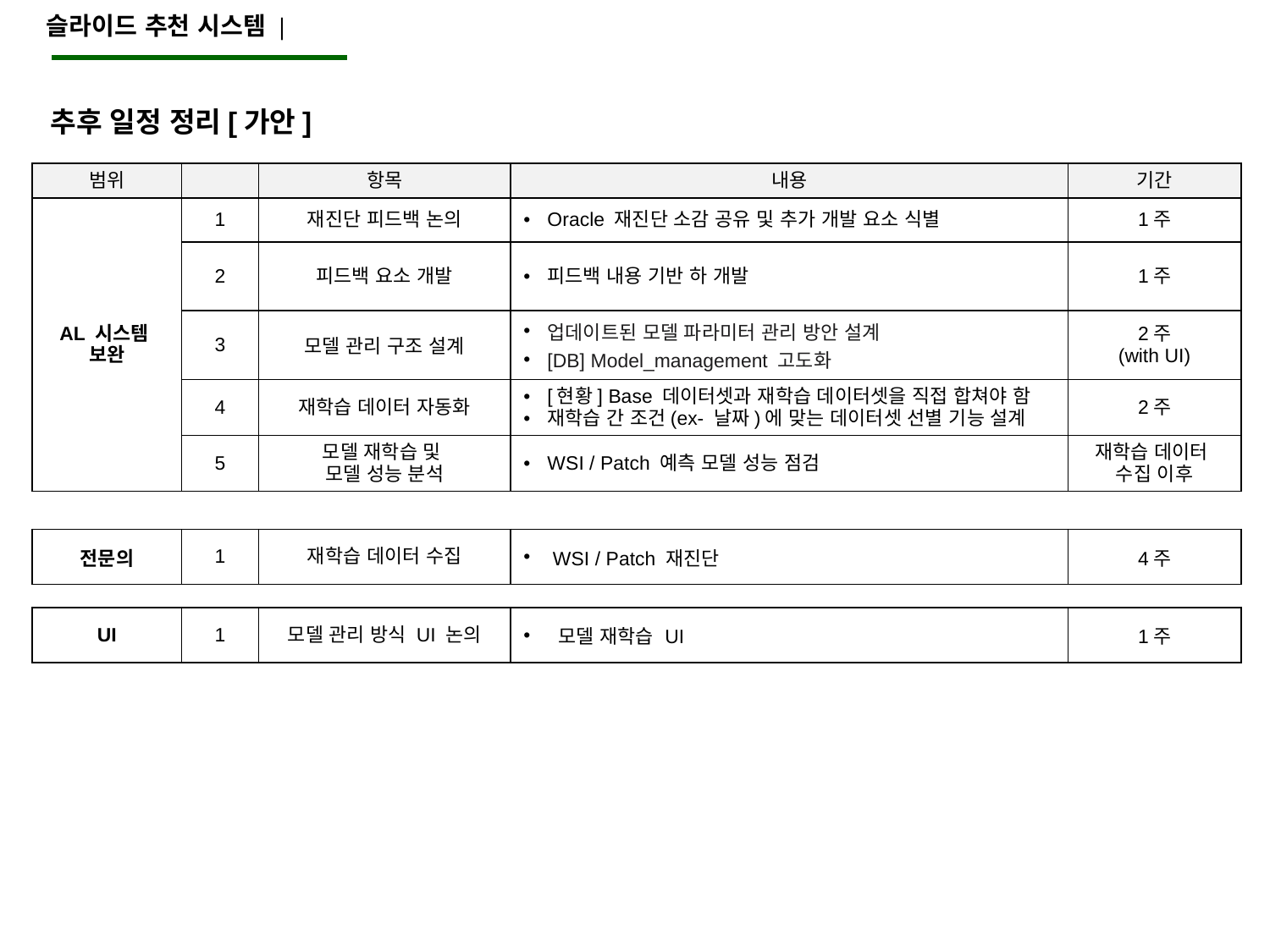

슬라이드 추천 시스템 |
추후 일정 정리[가안]
| 범위 |  | 항목 | 내용 | 기간 |
| --- | --- | --- | --- | --- |
| AL 시스템 보완 | 1 | 재진단 피드백 논의 | Oracle 재진단 소감 공유 및 추가 개발 요소 식별 | 1주 |
|  | 2 | 피드백 요소 개발 | 피드백 내용 기반 하 개발 | 1주 |
|  | 3 | 모델 관리 구조 설계 | 업데이트된 모델 파라미터 관리 방안 설계 [DB] Model\_management 고도화 | 2주 (with UI) |
|  | 4 | 재학습 데이터 자동화 | [현황] Base 데이터셋과 재학습 데이터셋을 직접 합쳐야 함 재학습 간 조건(ex- 날짜)에 맞는 데이터셋 선별 기능 설계 | 2주 |
|  | 5 | 모델 재학습 및 모델 성능 분석 | WSI / Patch 예측 모델 성능 점검 | 재학습 데이터 수집 이후 |
| 전문의 | 1 | 재학습 데이터 수집 | WSI / Patch 재진단 | 4주 |
| --- | --- | --- | --- | --- |
| UI | 1 | 모델 관리 방식 UI 논의 | 모델 재학습 UI | 1주 |
| --- | --- | --- | --- | --- |